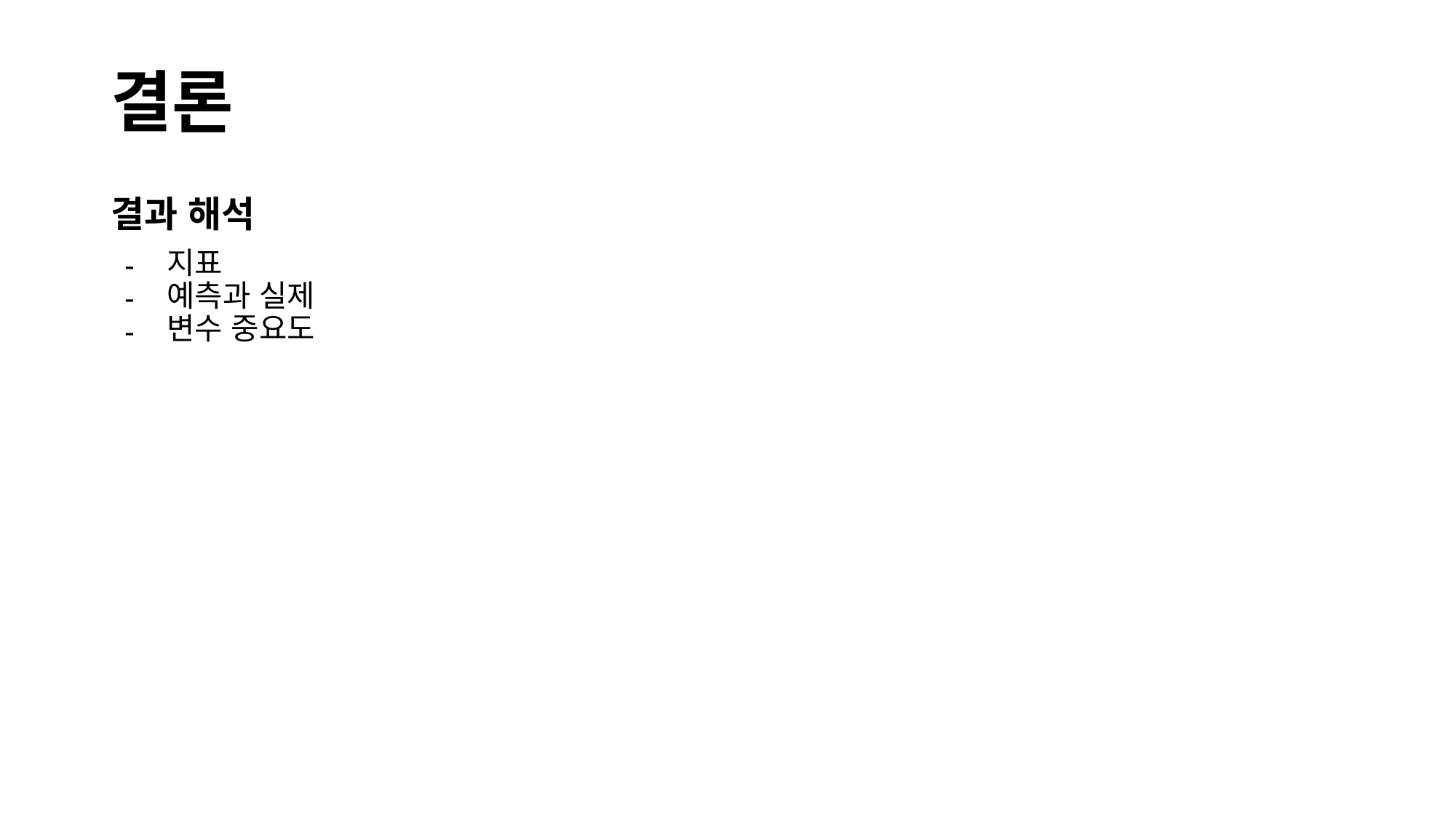

# 결론
결과 해석
지표
예측과 실제
변수 중요도